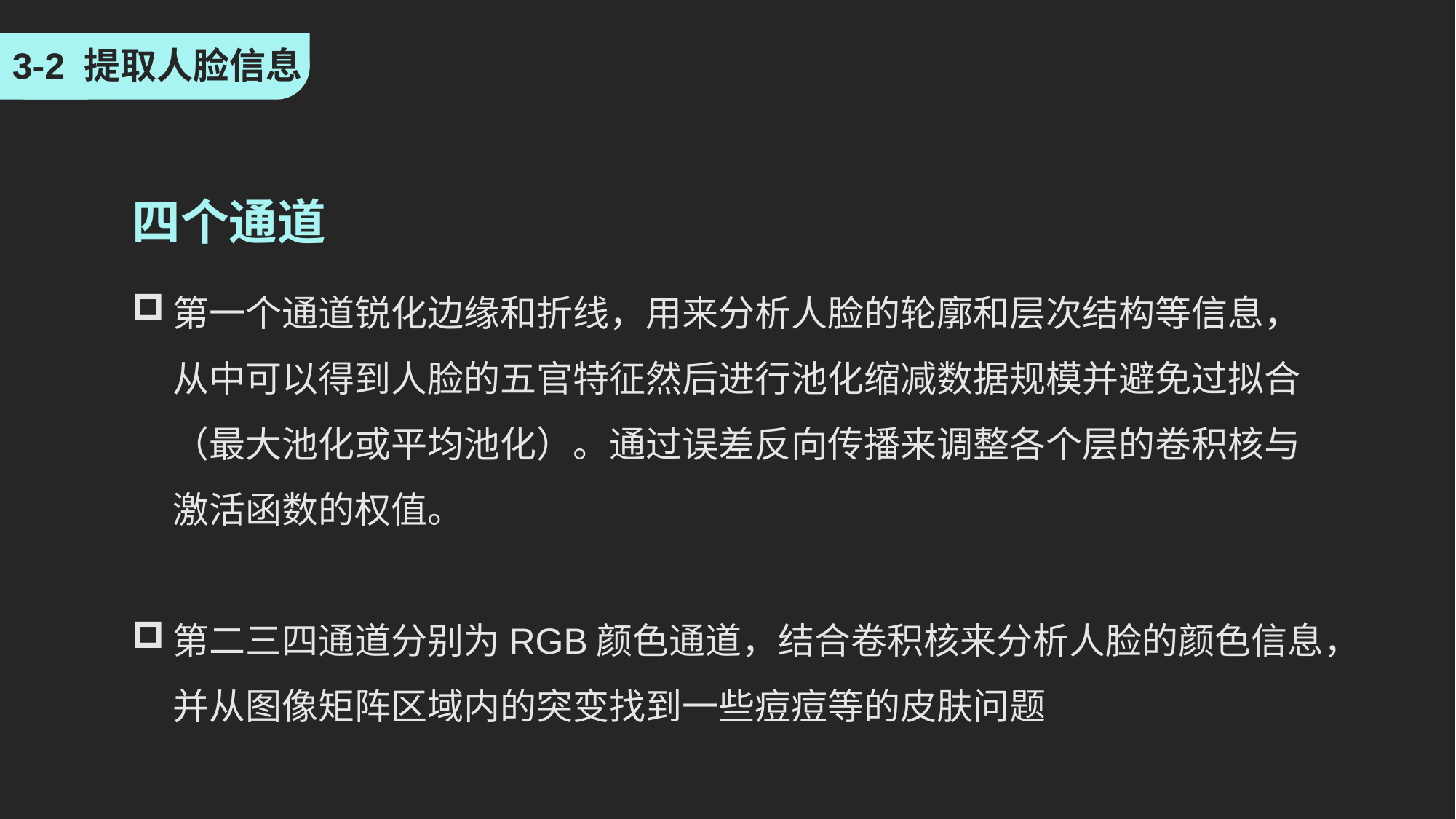

3-2 提取人脸信息
四个通道
第一个通道锐化边缘和折线，用来分析人脸的轮廓和层次结构等信息，从中可以得到人脸的五官特征然后进行池化缩减数据规模并避免过拟合（最大池化或平均池化）。通过误差反向传播来调整各个层的卷积核与激活函数的权值。

第二三四通道分别为RGB颜色通道，结合卷积核来分析人脸的颜色信息，并从图像矩阵区域内的突变找到一些痘痘等的皮肤问题